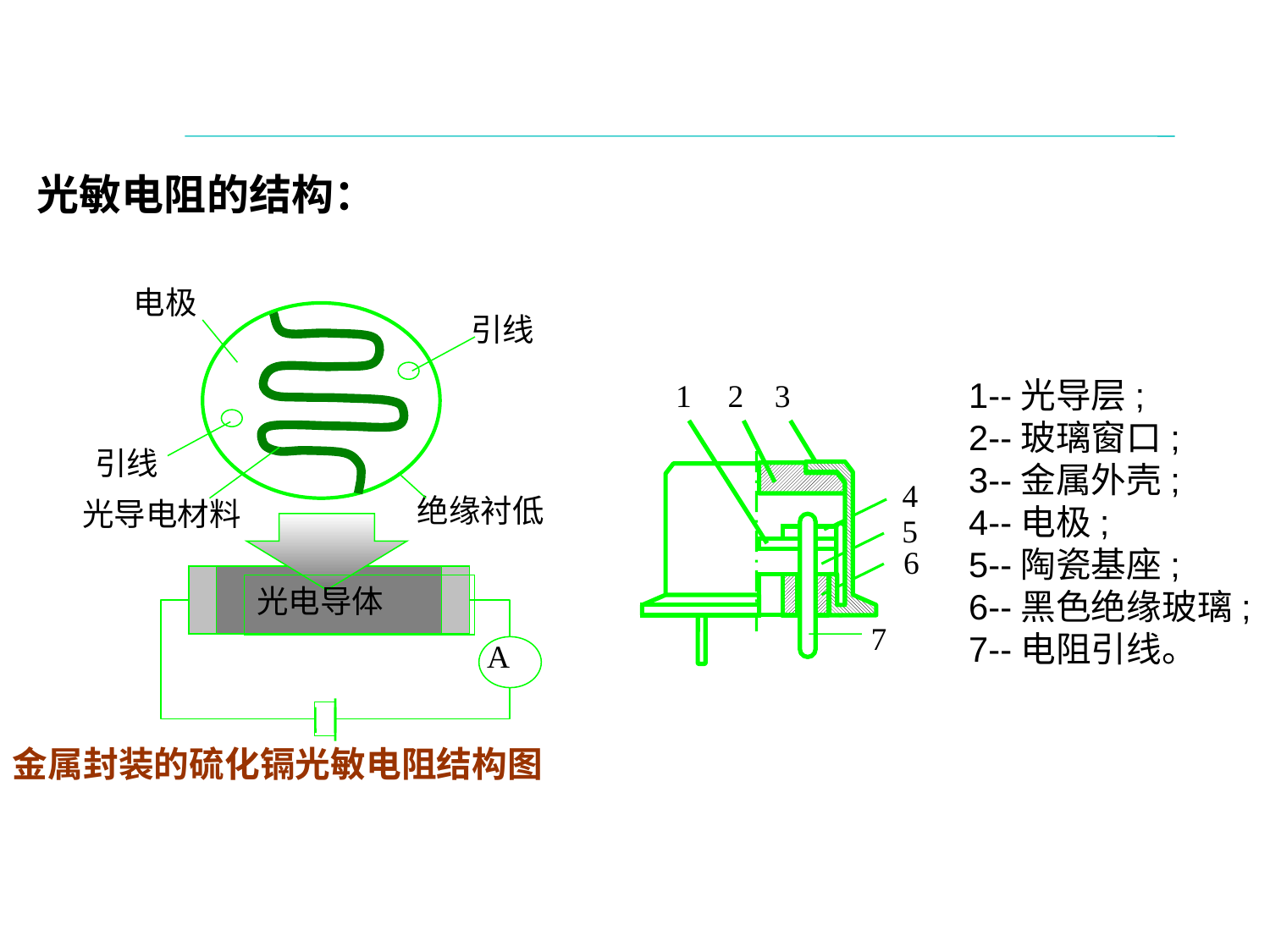

光敏电阻的结构：

电极

引线

引线

绝缘衬低

光导电材料

光电导体

A

金属封装的硫化镉光敏电阻结构图
1--光导层;
2--玻璃窗口;
3--金属外壳;
4--电极;
5--陶瓷基座;
6--黑色绝缘玻璃;
7--电阻引线。
1
2
3

4

5

6

7